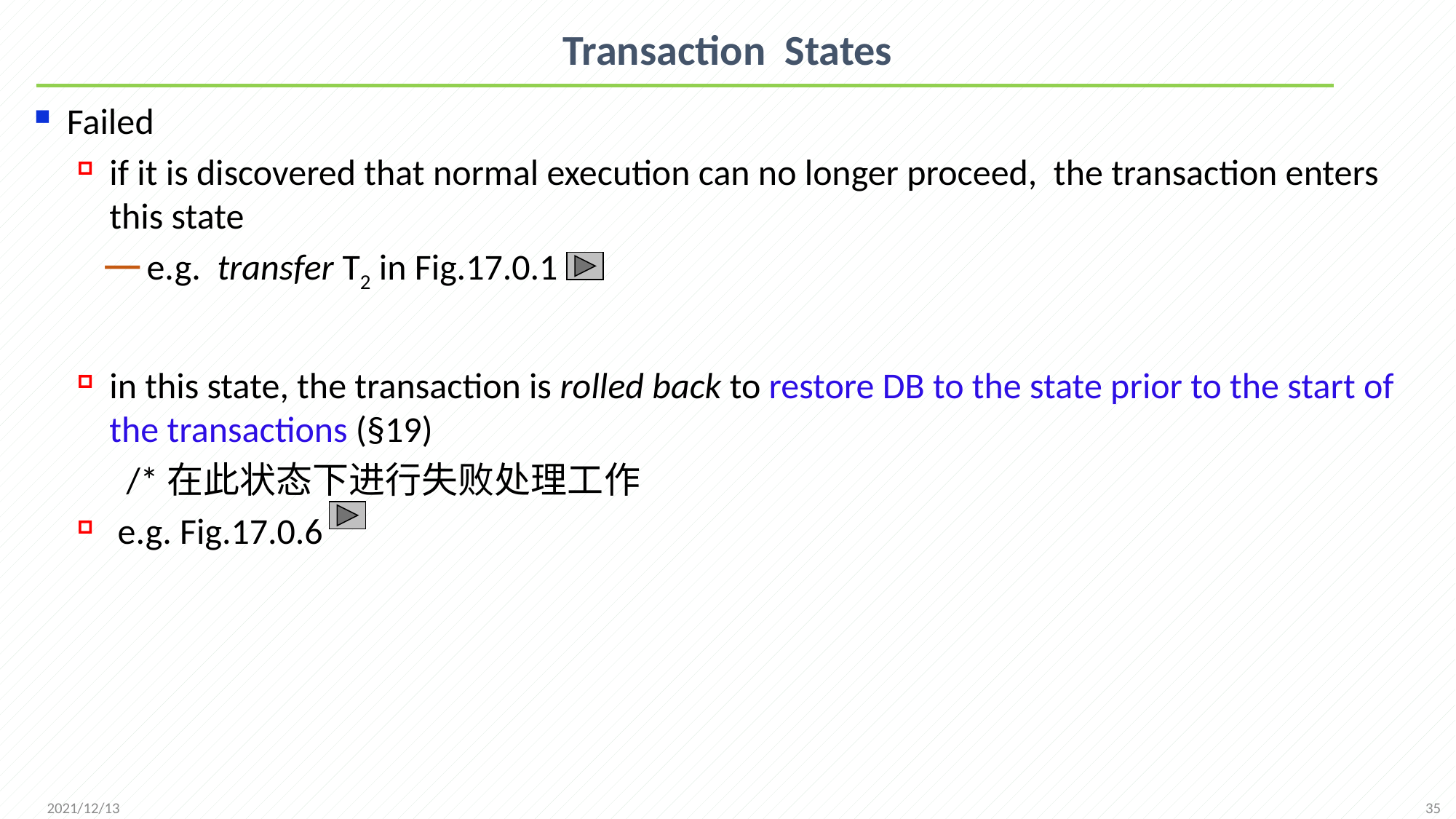

# Transaction  States
Failed
if it is discovered that normal execution can no longer proceed,  the transaction enters this state
e.g.  transfer T2 in Fig.17.0.1

in this state, the transaction is rolled back to restore DB to the state prior to the start of the transactions (§19)
      /*在此状态下进行失败处理工作
 e.g. Fig.17.0.6

35
2021/12/13